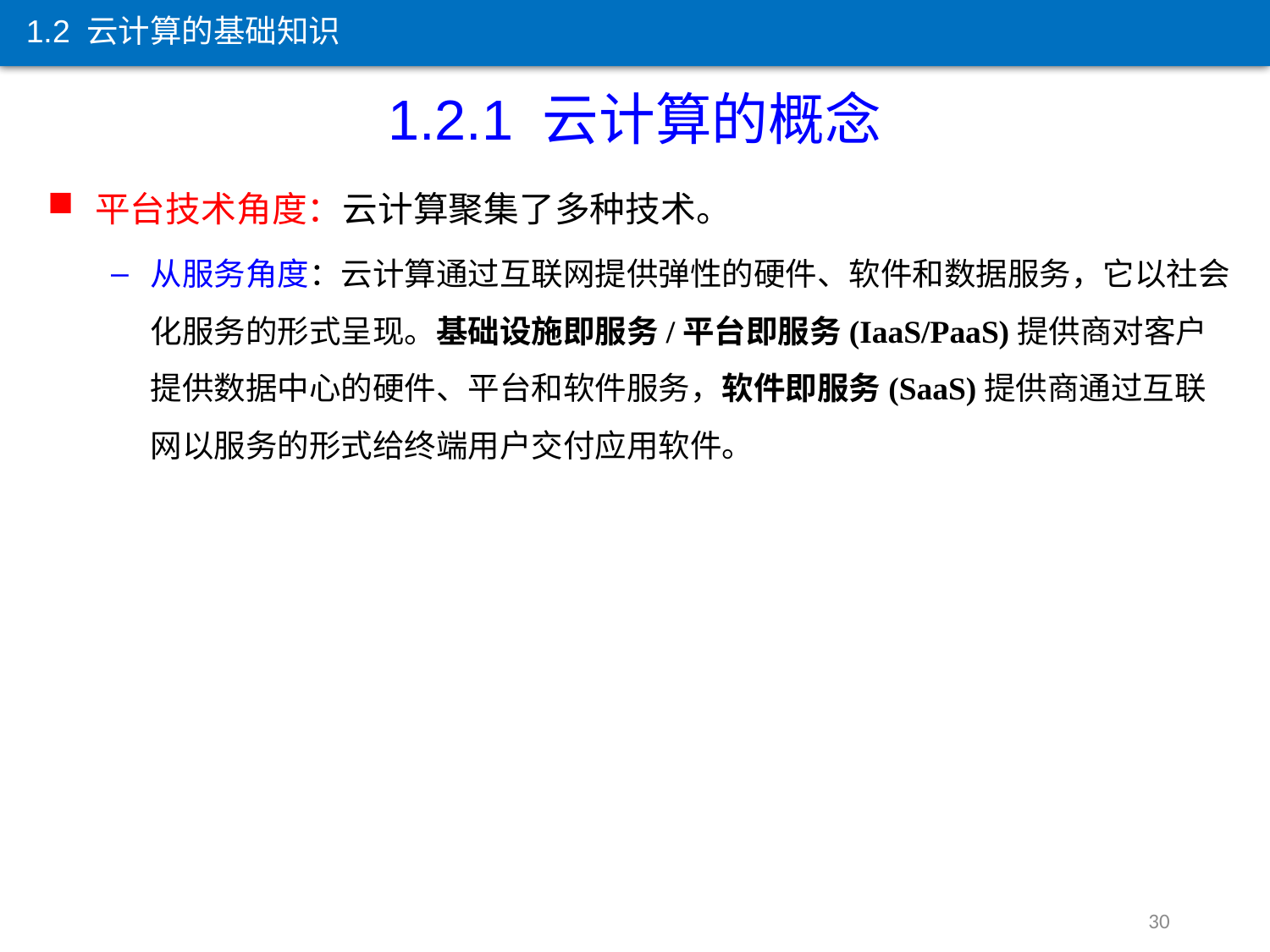

1.2 云计算的基础知识
1.2.1 云计算的概念
平台技术角度：云计算聚集了多种技术。
从服务角度：云计算通过互联网提供弹性的硬件、软件和数据服务，它以社会化服务的形式呈现。基础设施即服务/平台即服务(IaaS/PaaS)提供商对客户提供数据中心的硬件、平台和软件服务，软件即服务(SaaS)提供商通过互联网以服务的形式给终端用户交付应用软件。
30